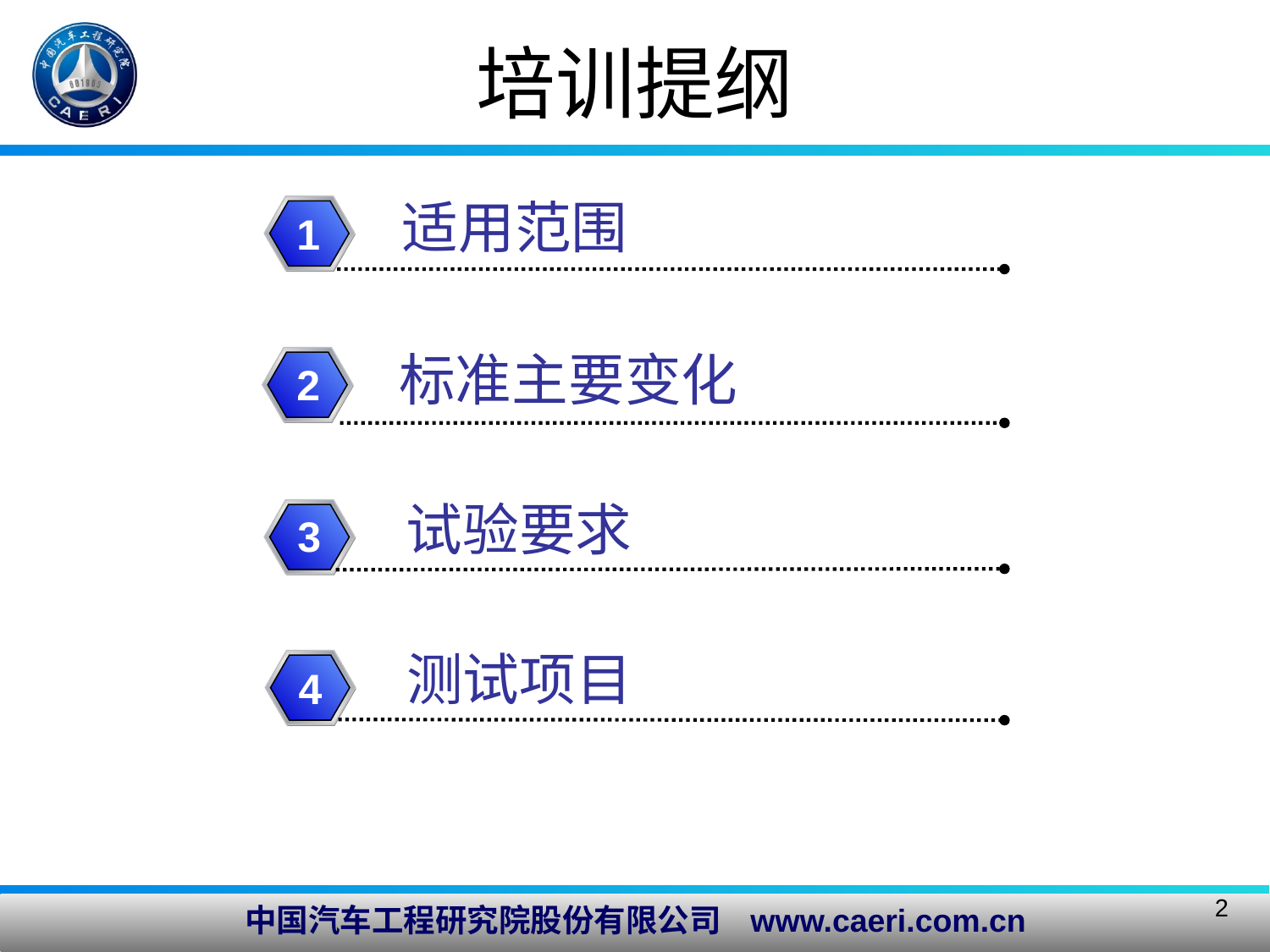

培训提纲
 适用范围

1

 标准主要变化

2
2

试验要求

3

测试项目

4

2